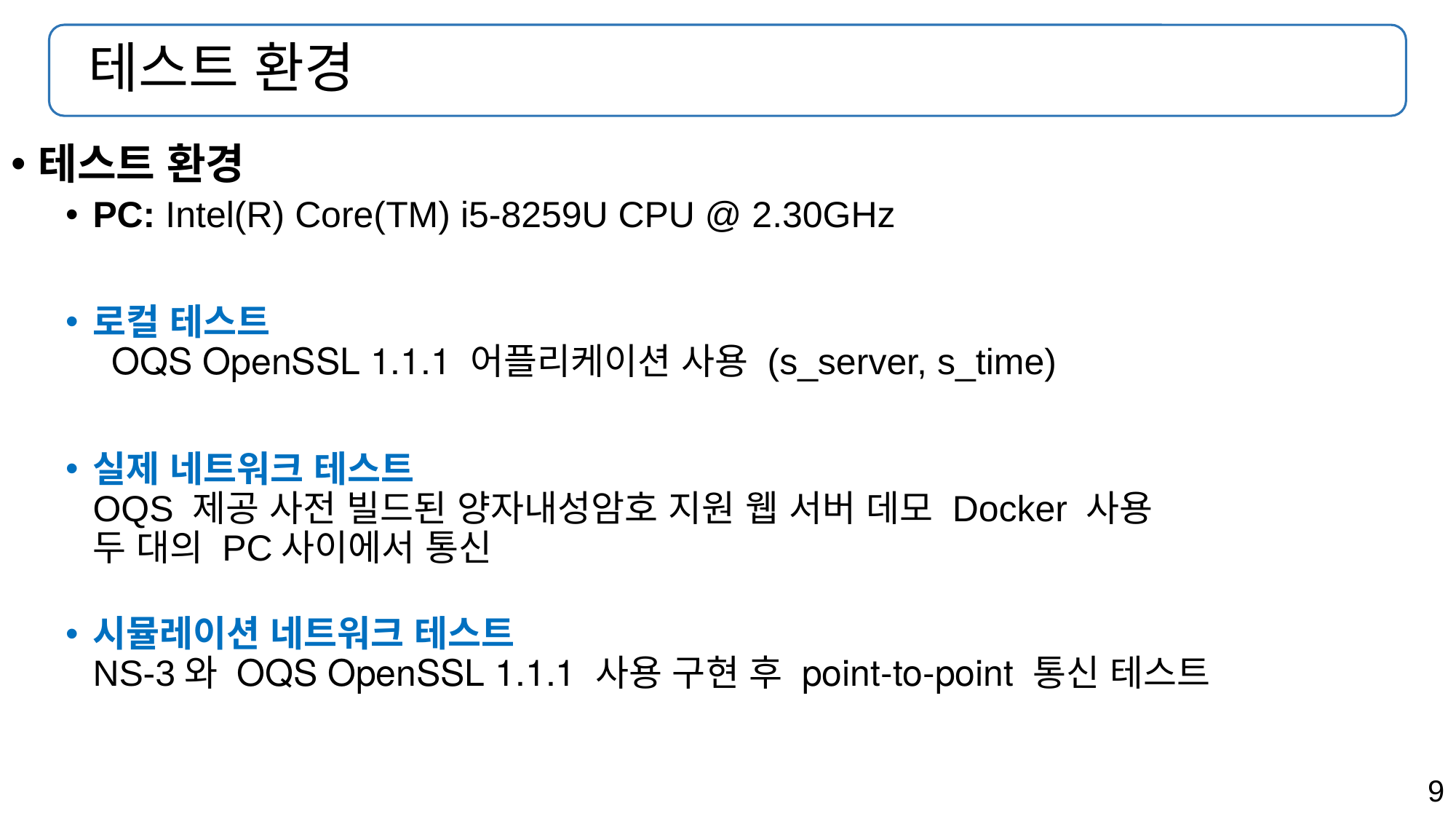

# 테스트 환경
테스트 환경
PC: Intel(R) Core(TM) i5-8259U CPU @ 2.30GHz

로컬 테스트
 OQS OpenSSL 1.1.1 어플리케이션 사용 (s_server, s_time)

실제 네트워크 테스트
OQS 제공 사전 빌드된 양자내성암호 지원 웹 서버 데모 Docker 사용
두 대의 PC사이에서 통신
시뮬레이션 네트워크 테스트
NS-3와 OQS OpenSSL 1.1.1 사용 구현 후 point-to-point 통신 테스트